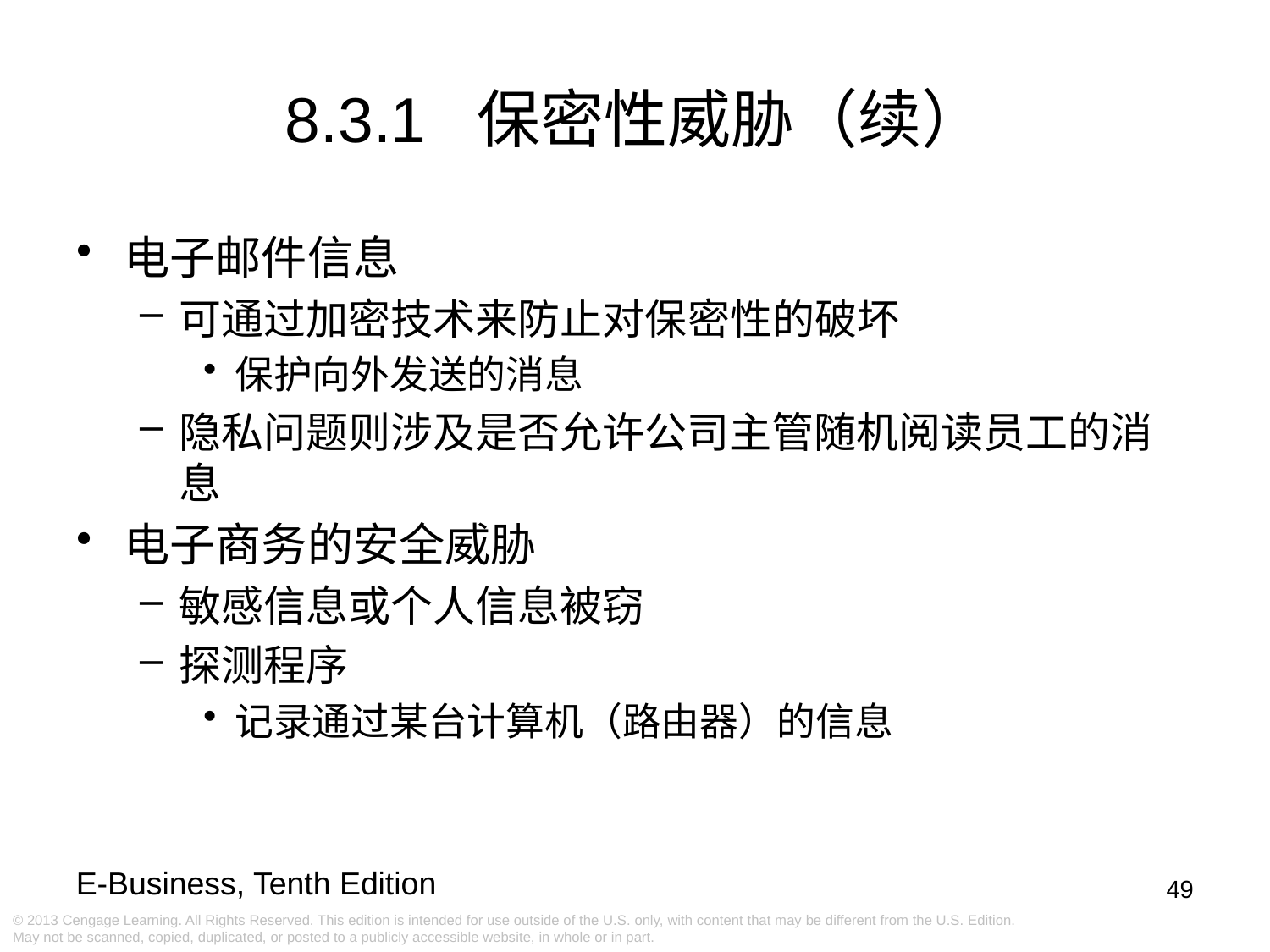

8.3.1  保密性威胁（续）
电子邮件信息
可通过加密技术来防止对保密性的破坏
保护向外发送的消息
隐私问题则涉及是否允许公司主管随机阅读员工的消息
电子商务的安全威胁
敏感信息或个人信息被窃
探测程序
记录通过某台计算机（路由器）的信息
49